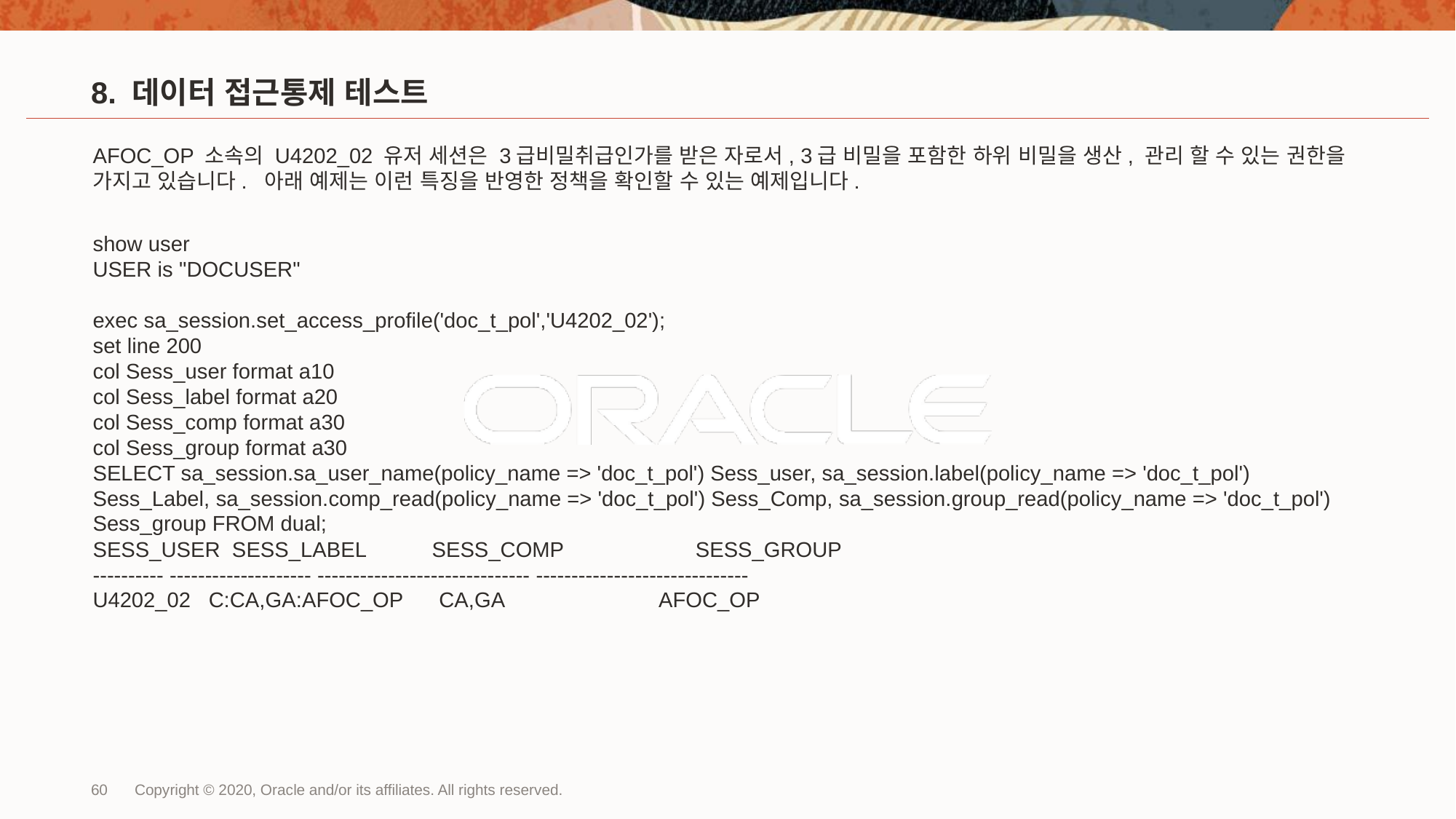

# 8. 데이터 접근통제 테스트
AFOC_OP 소속의 U4202_02 유저 세션은 3급비밀취급인가를 받은 자로서, 3급 비밀을 포함한 하위 비밀을 생산, 관리 할 수 있는 권한을 가지고 있습니다.  아래 예제는 이런 특징을 반영한 정책을 확인할 수 있는 예제입니다.
show user
USER is "DOCUSER"

exec sa_session.set_access_profile('doc_t_pol','U4202_02');
set line 200
col Sess_user format a10
col Sess_label format a20
col Sess_comp format a30
col Sess_group format a30
SELECT sa_session.sa_user_name(policy_name => 'doc_t_pol') Sess_user, sa_session.label(policy_name => 'doc_t_pol') Sess_Label, sa_session.comp_read(policy_name => 'doc_t_pol') Sess_Comp, sa_session.group_read(policy_name => 'doc_t_pol') Sess_group FROM dual;
SESS_USER  SESS_LABEL           SESS_COMP                      SESS_GROUP
---------- -------------------- ------------------------------ ------------------------------
U4202_02   C:CA,GA:AFOC_OP      CA,GA                          AFOC_OP

60
Copyright © 2020, Oracle and/or its affiliates. All rights reserved.